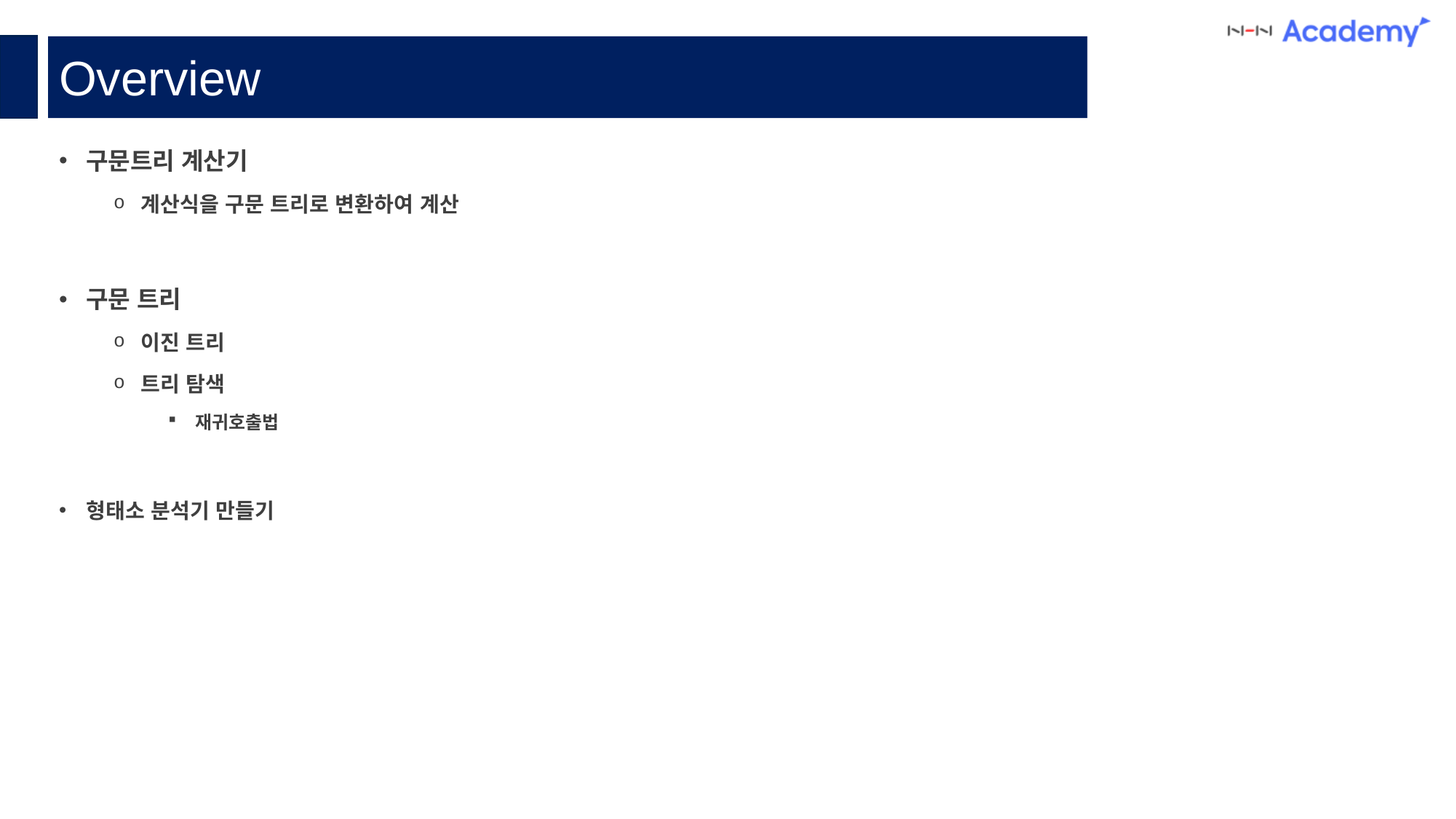

Overview
구문트리 계산기
계산식을 구문 트리로 변환하여 계산

구문 트리
이진 트리
트리 탐색
재귀호출법

형태소 분석기 만들기